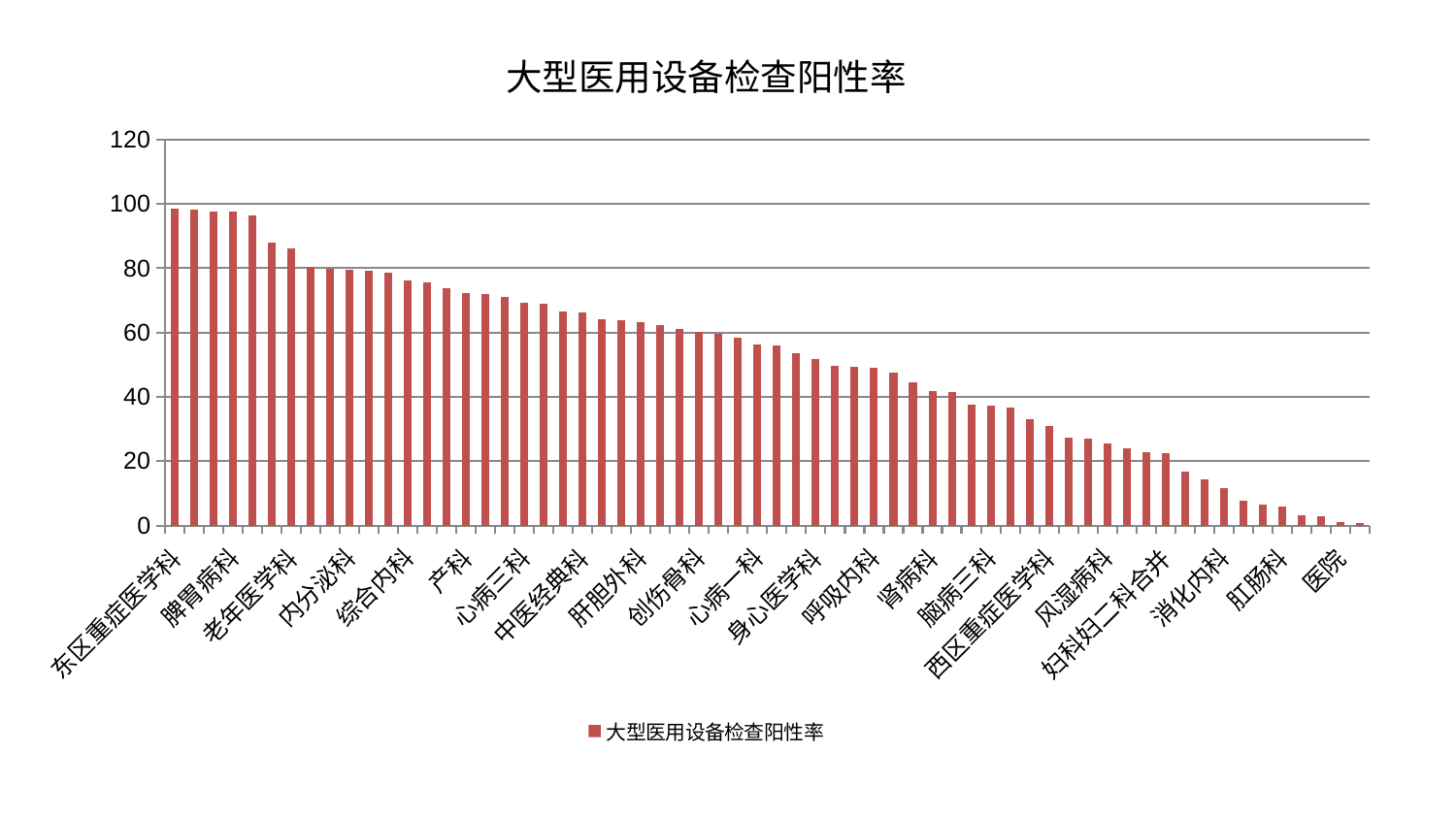

### Chart: 大型医用设备检查阳性率

| Category | 大型医用设备检查阳性率 |
|---|---|
| 东区重症医学科 | 98.39604155078752 |
| 妇二科 | 98.34766127539008 |
| 小儿骨科 | 97.73012055699184 |
| 脾胃病科 | 97.70164102099072 |
| 微创骨科 | 96.37614264441827 |
| 神经内科 | 88.03397426849833 |
| 老年医学科 | 86.08981712012233 |
| 小儿推拿科 | 80.31635678460114 |
| 心病四科 | 79.92647980600695 |
| 内分泌科 | 79.44857724237964 |
| 重症医学科 | 79.315416556222 |
| 脑病一科 | 78.7667010949043 |
| 综合内科 | 76.11050114796937 |
| 美容皮肤科 | 75.73128402927158 |
| 妇科 | 73.79579037320664 |
| 产科 | 72.3528612775986 |
| 肝病科 | 71.97666734912092 |
| 治未病中心 | 71.03216054089212 |
| 心病三科 | 69.28660626535654 |
| 推拿科 | 68.99243465204547 |
| 脊柱骨科 | 66.51916106665455 |
| 中医经典科 | 66.13601824424377 |
| 耳鼻喉科 | 64.05537742850049 |
| 周围血管科 | 63.72268755720896 |
| 肝胆外科 | 63.28852895211226 |
| 关节骨科 | 62.18510888094744 |
| 运动损伤骨科 | 61.12347702911778 |
| 创伤骨科 | 60.29090831073851 |
| 心血管内科 | 59.57402816794897 |
| 胸外科 | 58.3173422750624 |
| 心病一科 | 56.394620993055675 |
| 东区肾病科 | 56.00345533280944 |
| 脑病二科 | 53.55225957751271 |
| 身心医学科 | 51.77464285242368 |
| 显微骨科 | 49.524471294507435 |
| 神经外科 | 49.381826862698944 |
| 呼吸内科 | 49.00858550448932 |
| 泌尿外科 | 47.41739963776912 |
| 男科 | 44.57553780454839 |
| 肾病科 | 41.69205270329683 |
| 血液科 | 41.35246810909339 |
| 康复科 | 37.546867796205 |
| 脑病三科 | 37.32339418955526 |
| 肿瘤内科 | 36.51381114272887 |
| 骨科 | 33.181440795729486 |
| 西区重症医学科 | 30.79018345192035 |
| 心病二科 | 27.276572501431385 |
| 皮肤科 | 26.97427047660186 |
| 风湿病科 | 25.375539092617537 |
| 口腔科 | 24.066261329652683 |
| 中医外治中心 | 22.661149875606966 |
| 妇科妇二科合并 | 22.51671582018386 |
| 儿科 | 16.65178412205577 |
| 脾胃科消化科合并 | 14.47101950956251 |
| 消化内科 | 11.53945201970943 |
| 眼科 | 7.720281278132002 |
| 乳腺甲状腺外科 | 6.626128863367198 |
| 肛肠科 | 5.912008635702803 |
| 肾脏内科 | 3.1702820612344196 |
| 普通外科 | 2.7484375251841886 |
| 医院 | 0.9486 |
| 针灸科 | 0.8452411981808794 |
19